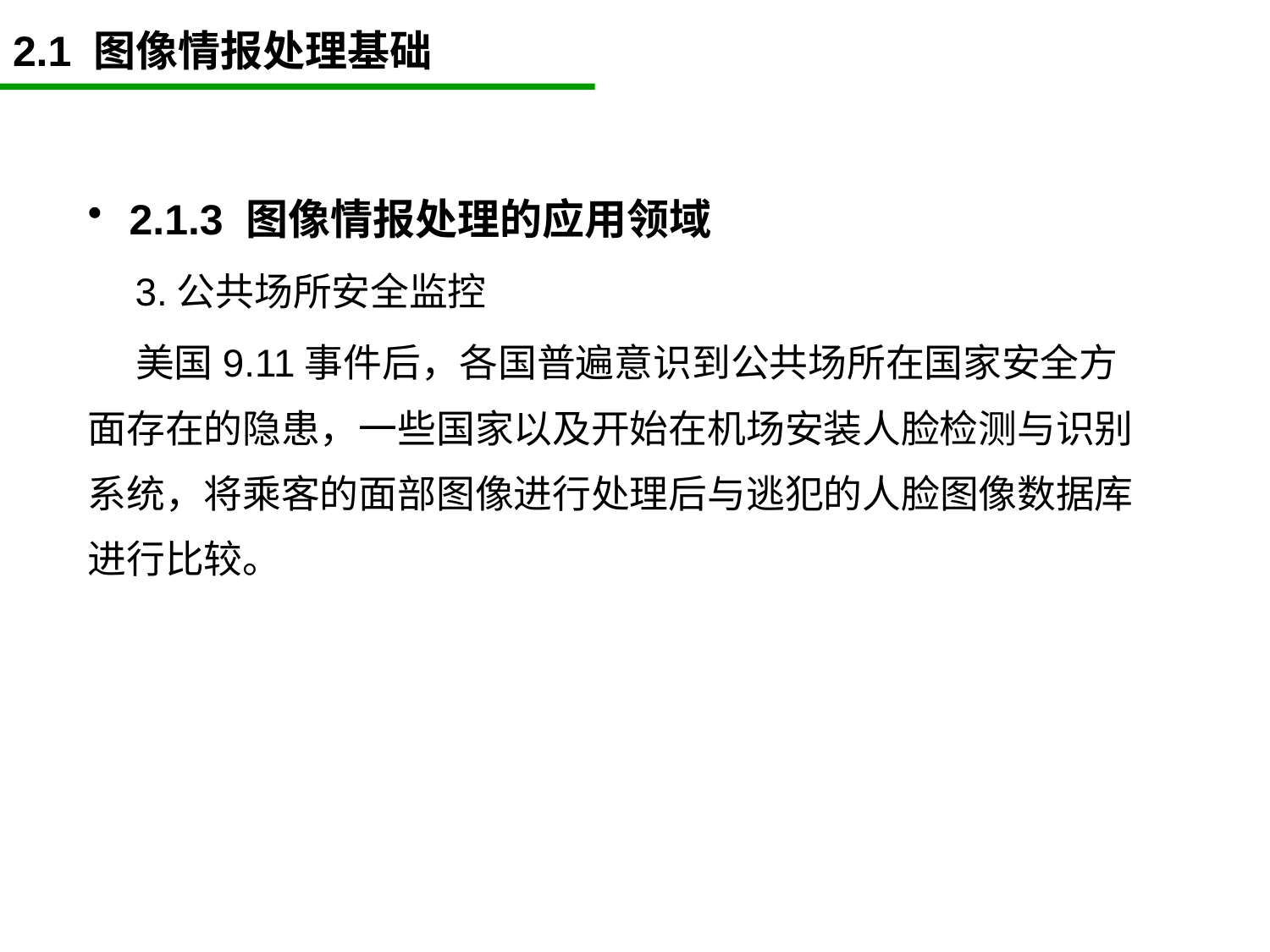

# 2.1 图像情报处理基础
2.1.3 图像情报处理的应用领域
    3.公共场所安全监控
    美国9.11事件后，各国普遍意识到公共场所在国家安全方面存在的隐患，一些国家以及开始在机场安装人脸检测与识别系统，将乘客的面部图像进行处理后与逃犯的人脸图像数据库进行比较。